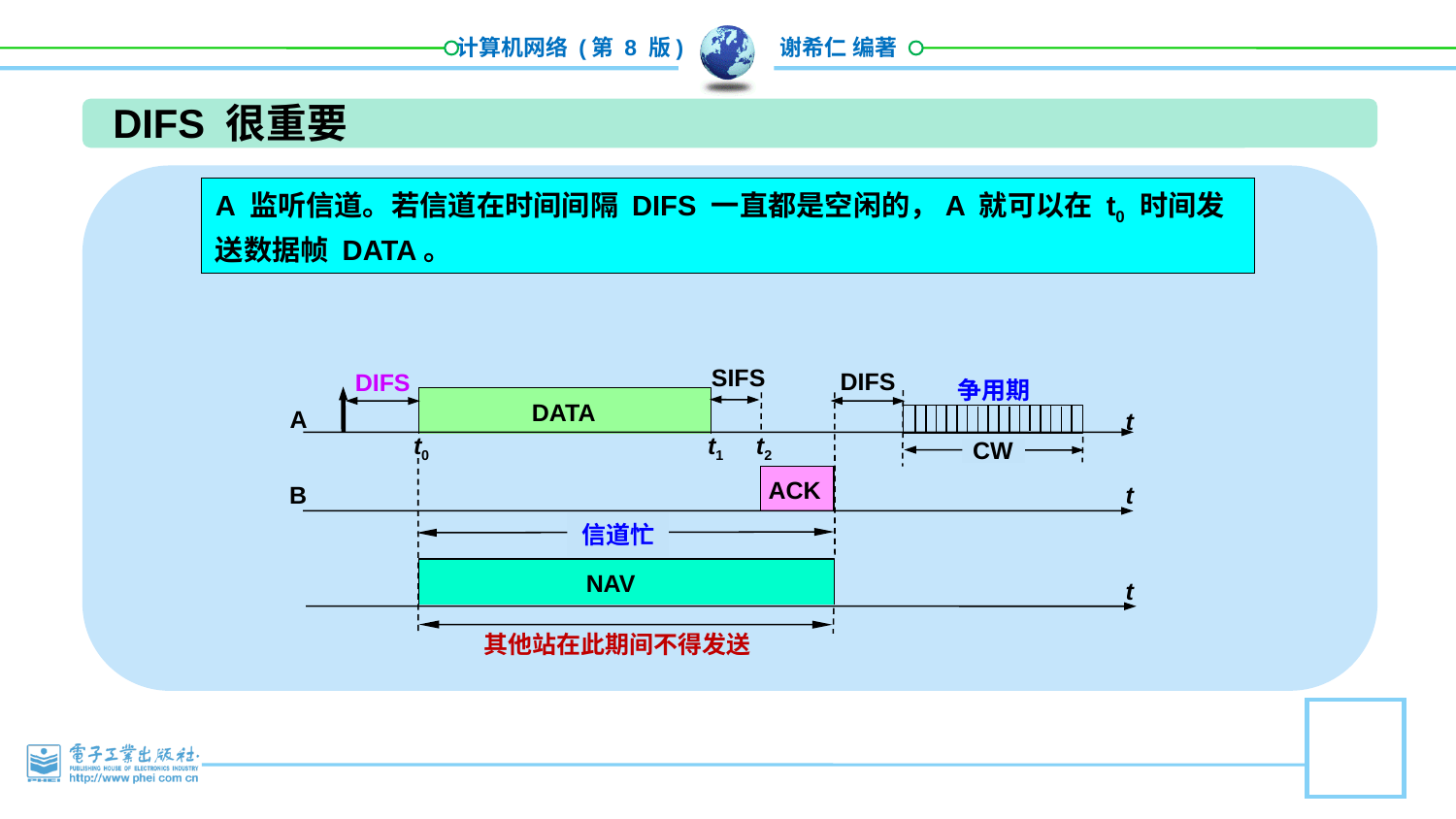

DIFS 很重要

A 监听信道。若信道在时间间隔 DIFS 一直都是空闲的，A 就可以在 t0 时间发送数据帧 DATA。
SIFS
DIFS
争用期

DATA

A
t

t0
t1
t2
CW

ACK
B
t
信道忙

NAV
t

其他站在此期间不得发送
DIFS